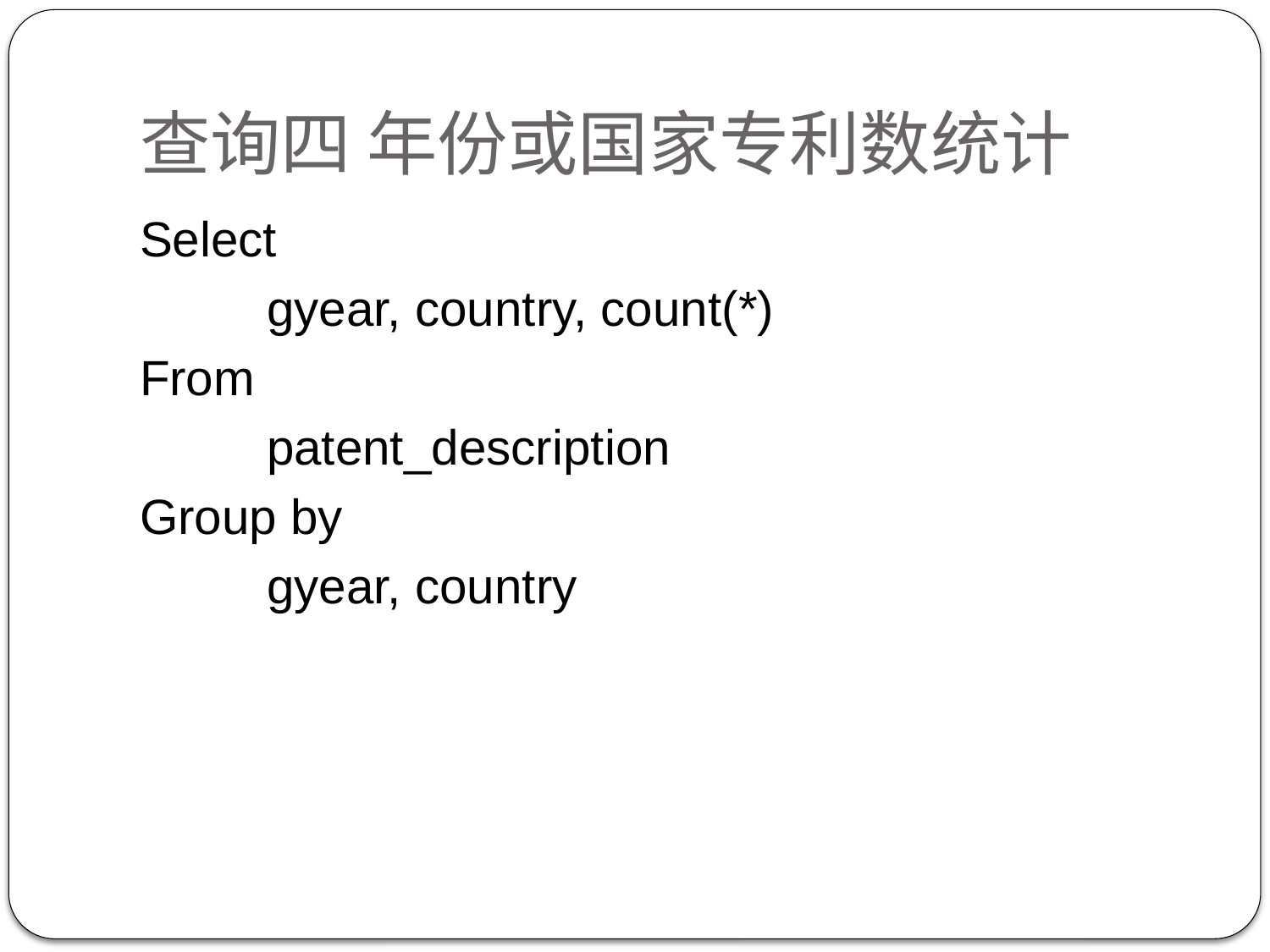

# 查询四 年份或国家专利数统计
Select
	gyear, country, count(*)
From
	patent_description
Group by
	gyear, country